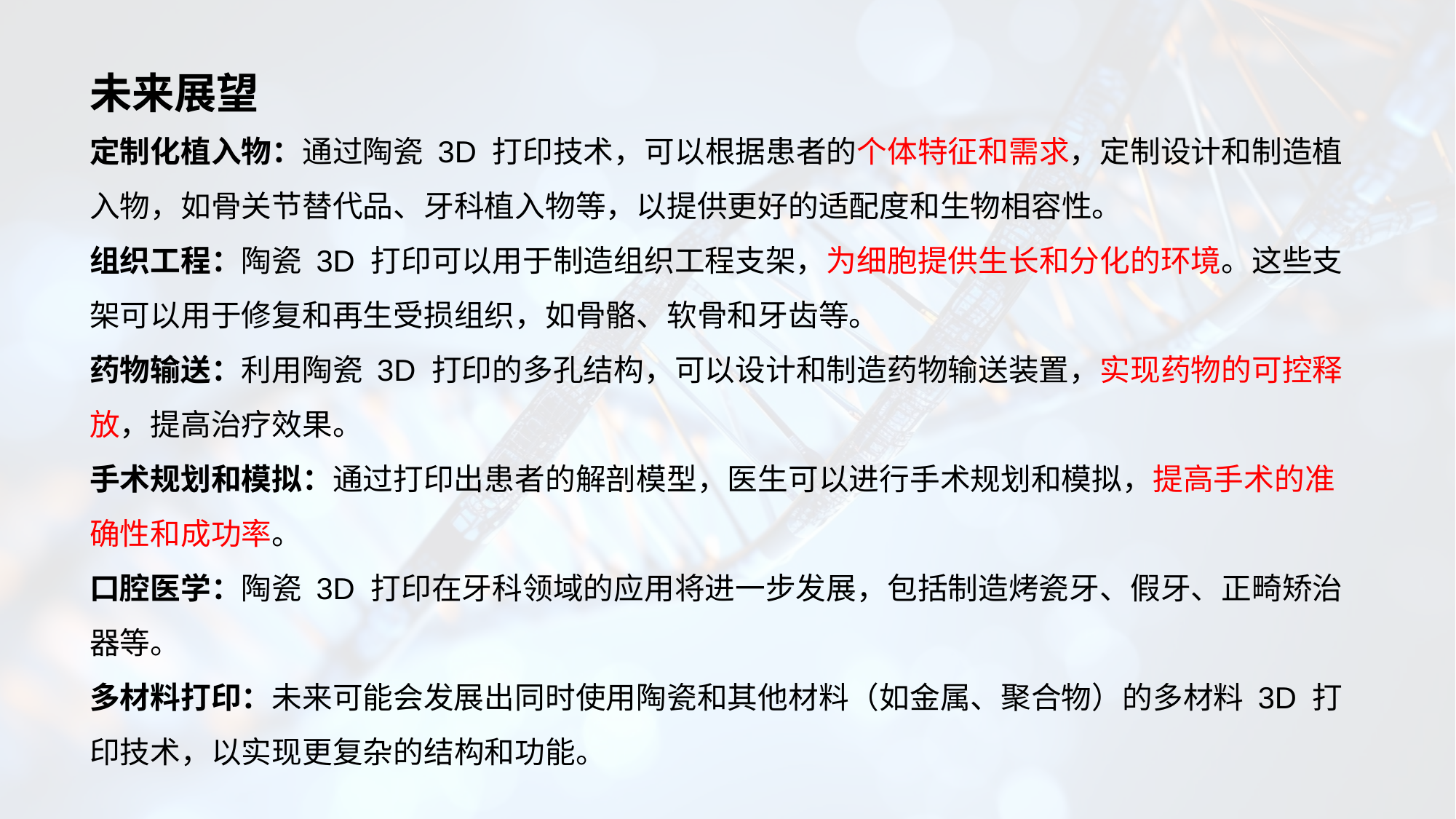

# 未来展望
定制化植入物：通过陶瓷 3D 打印技术，可以根据患者的个体特征和需求，定制设计和制造植入物，如骨关节替代品、牙科植入物等，以提供更好的适配度和生物相容性。
组织工程：陶瓷 3D 打印可以用于制造组织工程支架，为细胞提供生长和分化的环境。这些支架可以用于修复和再生受损组织，如骨骼、软骨和牙齿等。
药物输送：利用陶瓷 3D 打印的多孔结构，可以设计和制造药物输送装置，实现药物的可控释放，提高治疗效果。
手术规划和模拟：通过打印出患者的解剖模型，医生可以进行手术规划和模拟，提高手术的准确性和成功率。
口腔医学：陶瓷 3D 打印在牙科领域的应用将进一步发展，包括制造烤瓷牙、假牙、正畸矫治器等。
多材料打印：未来可能会发展出同时使用陶瓷和其他材料（如金属、聚合物）的多材料 3D 打印技术，以实现更复杂的结构和功能。